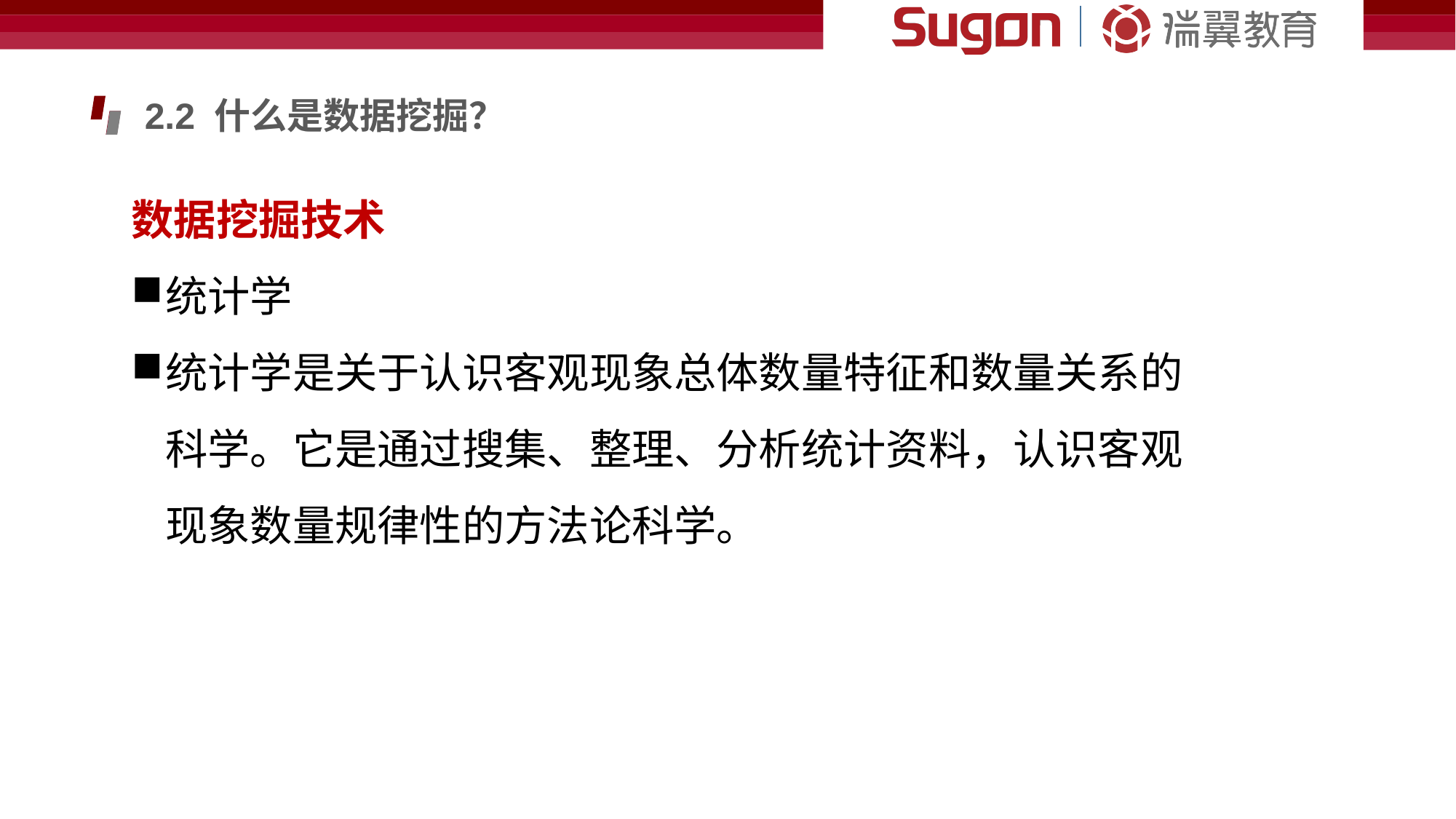

2.2 什么是数据挖掘？

数据挖掘技术
统计学
统计学是关于认识客观现象总体数量特征和数量关系的科学。它是通过搜集、整理、分析统计资料，认识客观现象数量规律性的方法论科学。